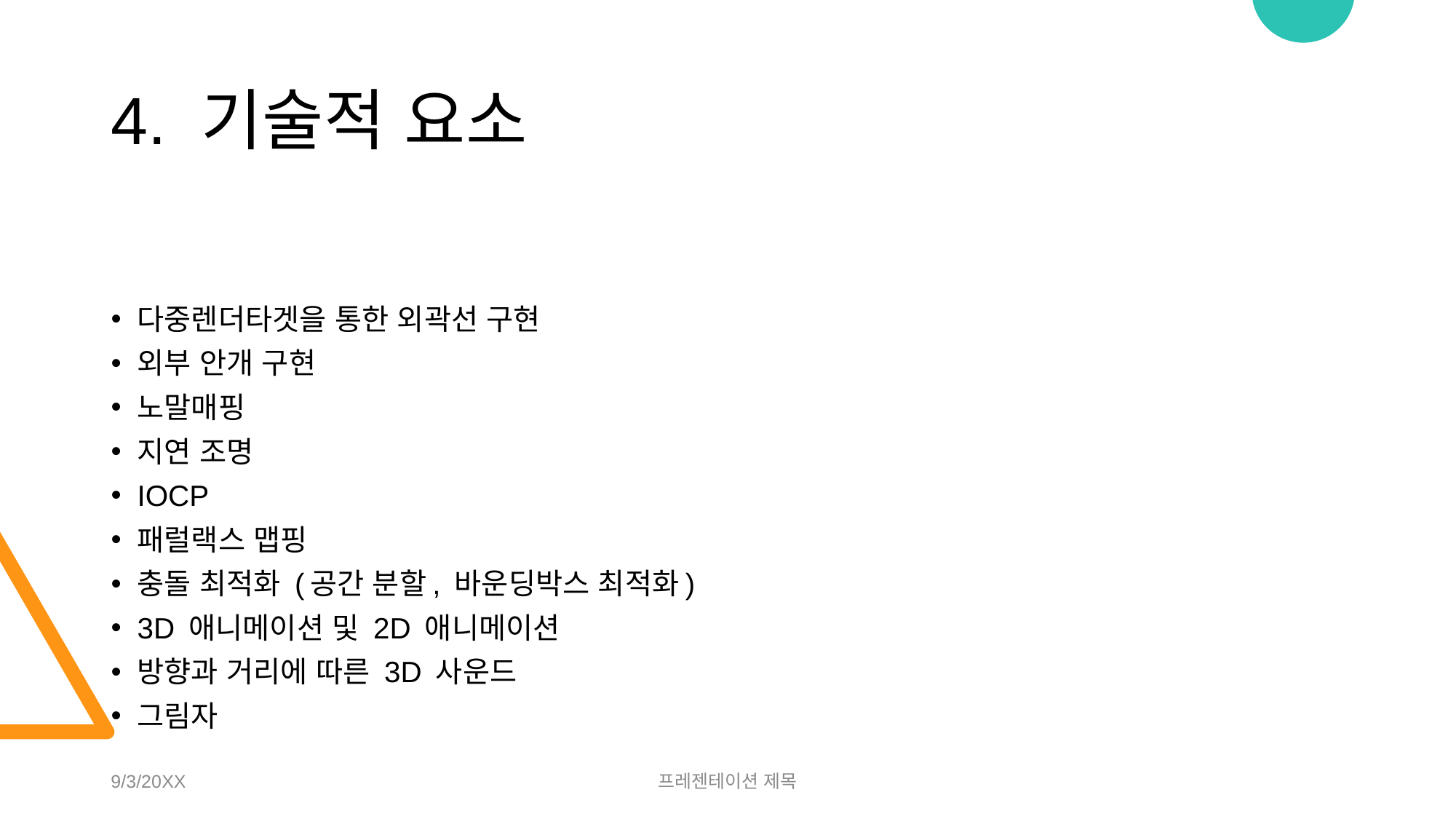

# 4. 기술적 요소
다중렌더타겟을 통한 외곽선 구현
외부 안개 구현
노말매핑
지연 조명
IOCP
패럴랙스 맵핑
충돌 최적화 (공간 분할, 바운딩박스 최적화)
3D 애니메이션 및 2D 애니메이션
방향과 거리에 따른 3D 사운드
그림자

9/3/20XX
프레젠테이션 제목